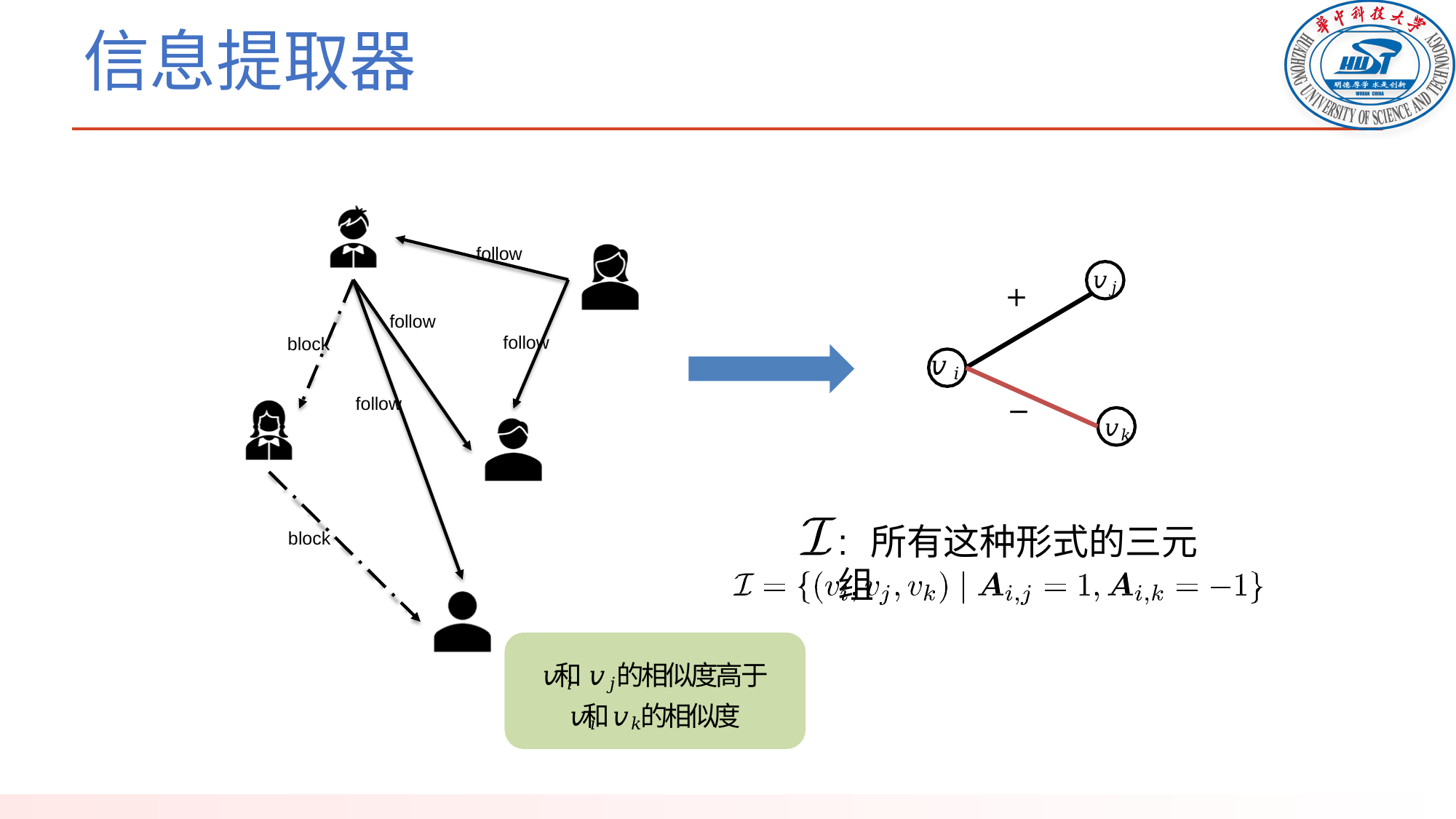

# 信息提取器

follow

follow
𝑣𝑗

+

follow
block
𝑣 𝑖

follow
−

𝑣𝑘

: 所有这种形式的三元组
block

𝑣 𝑖            和 𝑣𝑗  的相似度高于
𝑣 𝑖          和 𝑣𝑘  的相似度